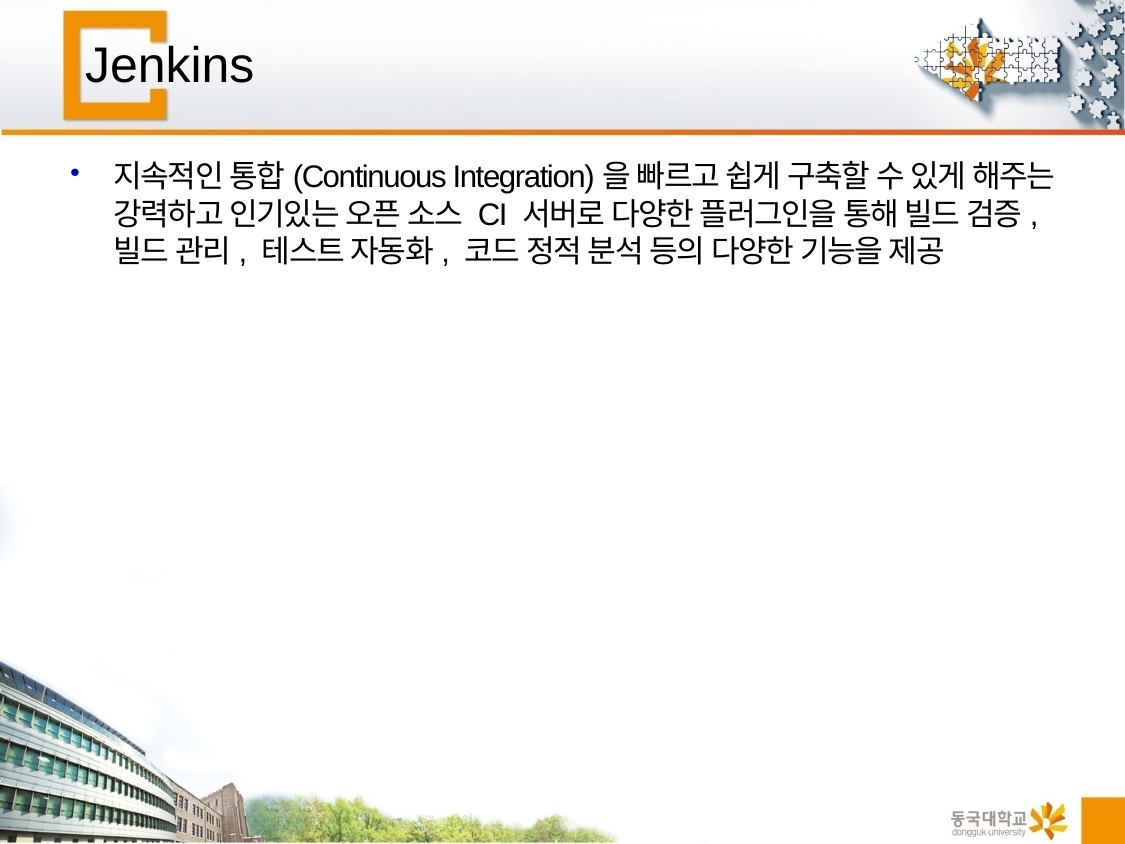

# Jenkins
지속적인 통합(Continuous Integration)을 빠르고 쉽게 구축할 수 있게 해주는 강력하고 인기있는 오픈 소스 CI 서버로 다양한 플러그인을 통해 빌드 검증, 빌드 관리, 테스트 자동화, 코드 정적 분석 등의 다양한 기능을 제공